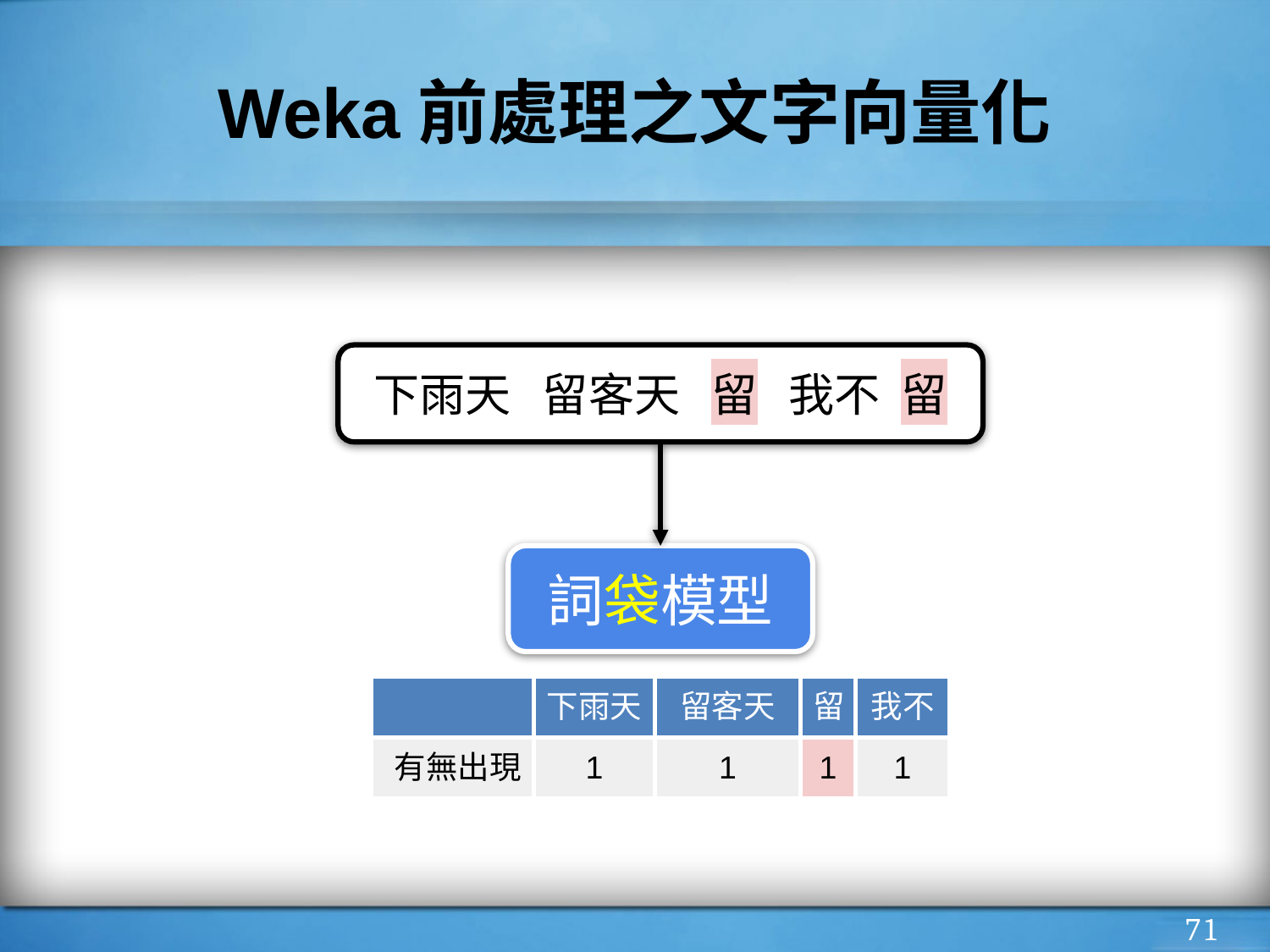

# Weka前處理之文字向量化

下雨天   留客天   留   我不  留
詞袋模型
|  | 下雨天 | 留客天 | 留 | 我不 |
| --- | --- | --- | --- | --- |
| 有無出現 | 1 | 1 | 1 | 1 |
71